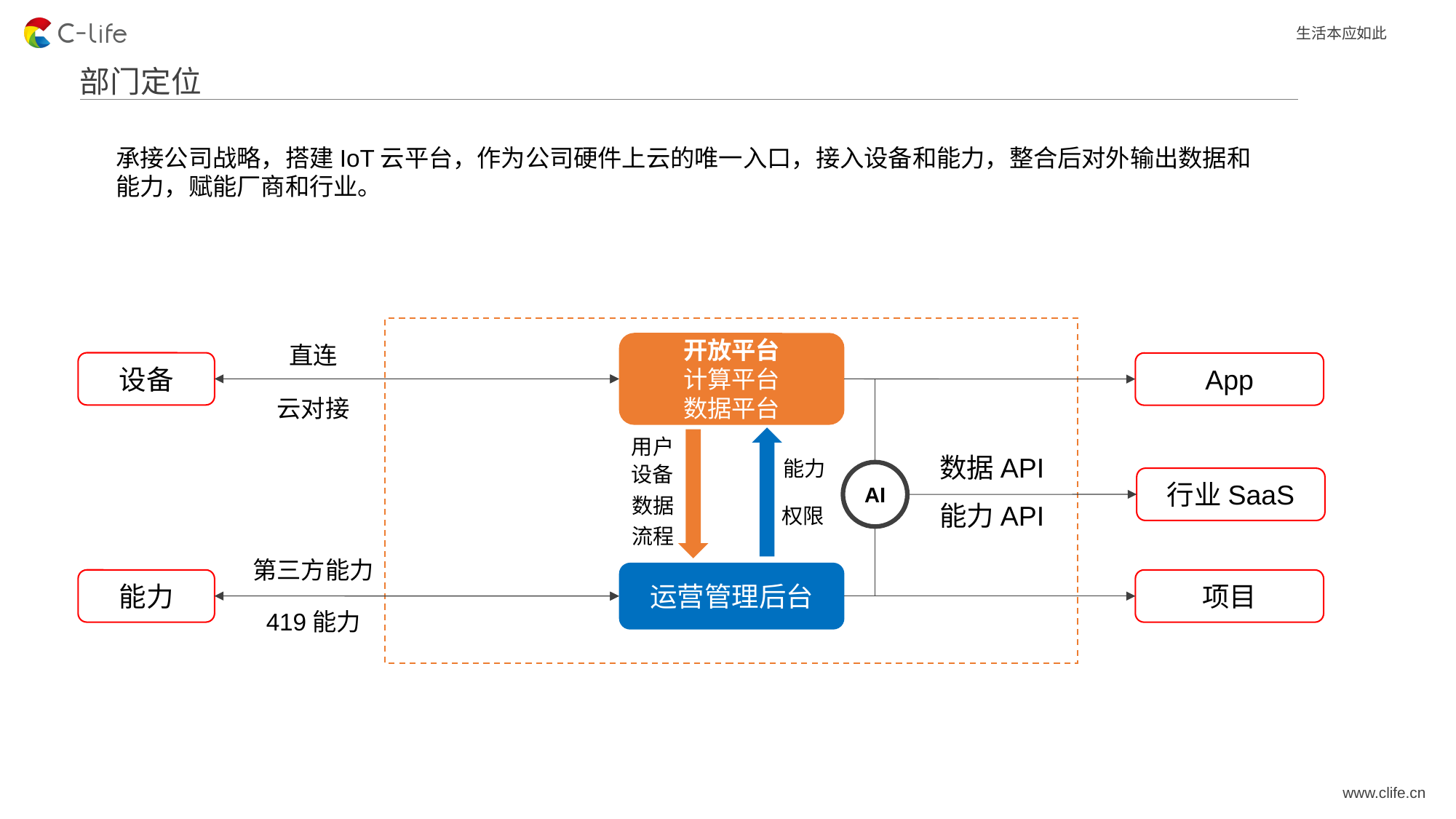

部门定位
承接公司战略，搭建IoT云平台，作为公司硬件上云的唯一入口，接入设备和能力，整合后对外输出数据和能力，赋能厂商和行业。

开放平台
计算平台
数据平台
直连
设备
App
云对接

用户

数据API
能力
设备
AI
行业SaaS
数据
能力API
权限
流程
第三方能力
运营管理后台
能力
项目
419能力